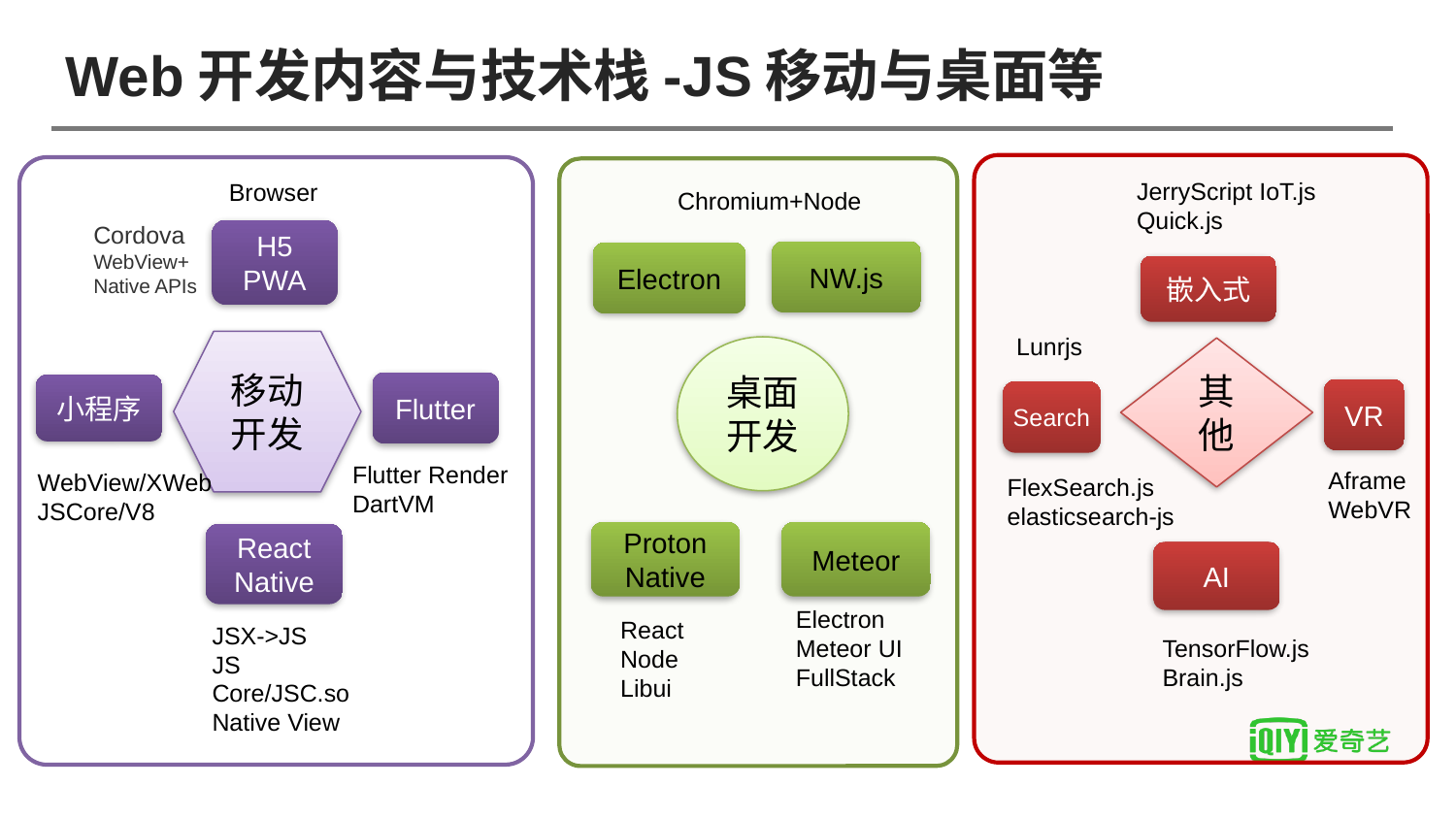

# Web开发内容与技术栈-JS移动与桌面等

JerryScript IoT.js
Quick.js
Browser
Chromium+Node
Cordova
WebView+
Native APIs
H5
PWA
NW.js
Electron
嵌入式
Lunrjs
移动
开发
桌面
开发
其他
Flutter
小程序
VR
Search
Flutter Render
DartVM
Aframe
WebVR
WebView/XWeb
JSCore/V8
FlexSearch.js
elasticsearch-js
Proton Native
Meteor
React Native
AI
Electron
Meteor UI
FullStack
React
Node
Libui
JSX->JS
JS Core/JSC.so
Native View
TensorFlow.js
Brain.js